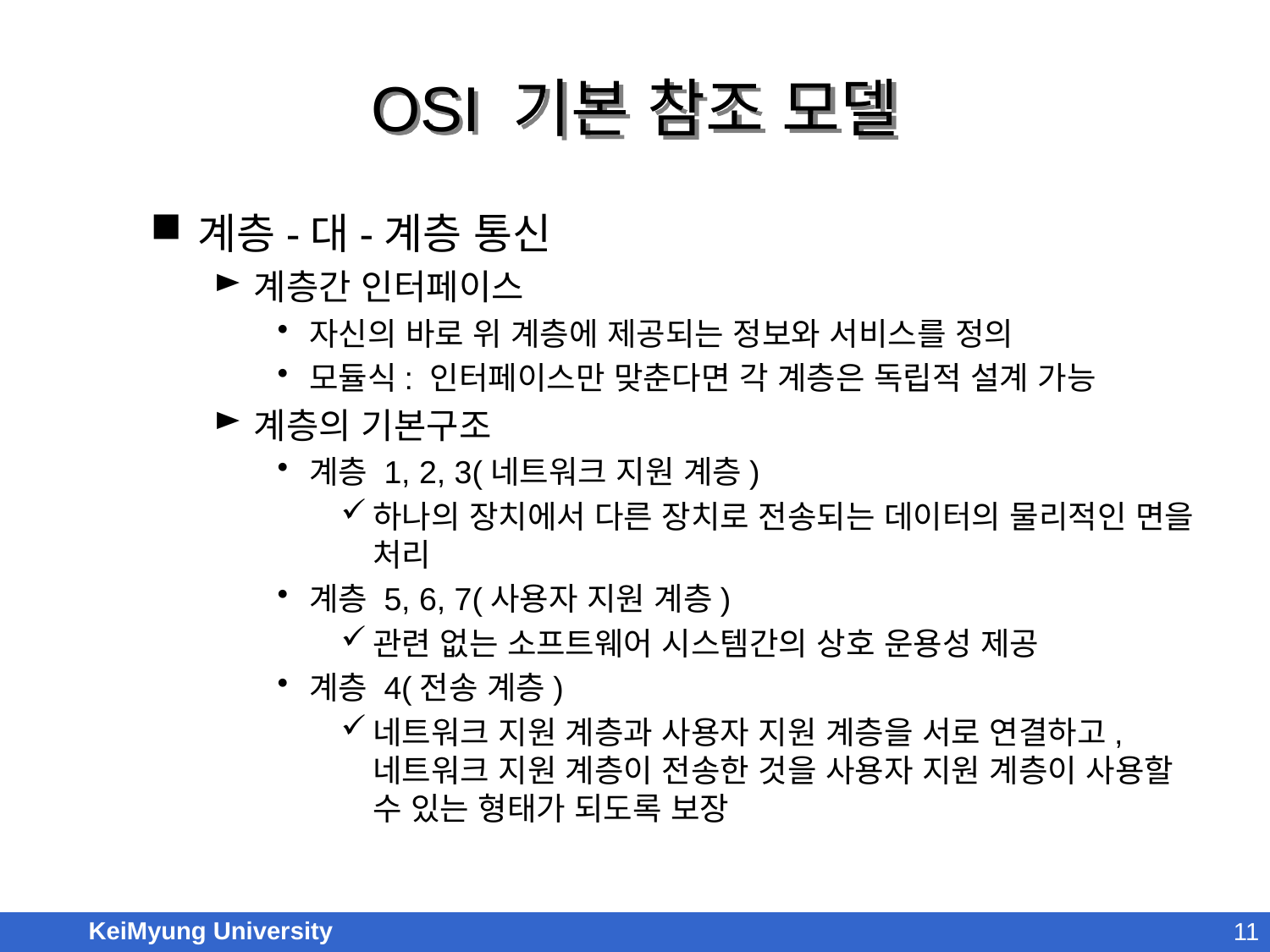

# OSI 기본 참조 모델
계층-대-계층 통신
계층간 인터페이스
자신의 바로 위 계층에 제공되는 정보와 서비스를 정의
모듈식: 인터페이스만 맞춘다면 각 계층은 독립적 설계 가능
계층의 기본구조
계층 1, 2, 3(네트워크 지원 계층)
하나의 장치에서 다른 장치로 전송되는 데이터의 물리적인 면을 처리
계층 5, 6, 7(사용자 지원 계층)
관련 없는 소프트웨어 시스템간의 상호 운용성 제공
계층 4(전송 계층)
네트워크 지원 계층과 사용자 지원 계층을 서로 연결하고, 네트워크 지원 계층이 전송한 것을 사용자 지원 계층이 사용할 수 있는 형태가 되도록 보장

11